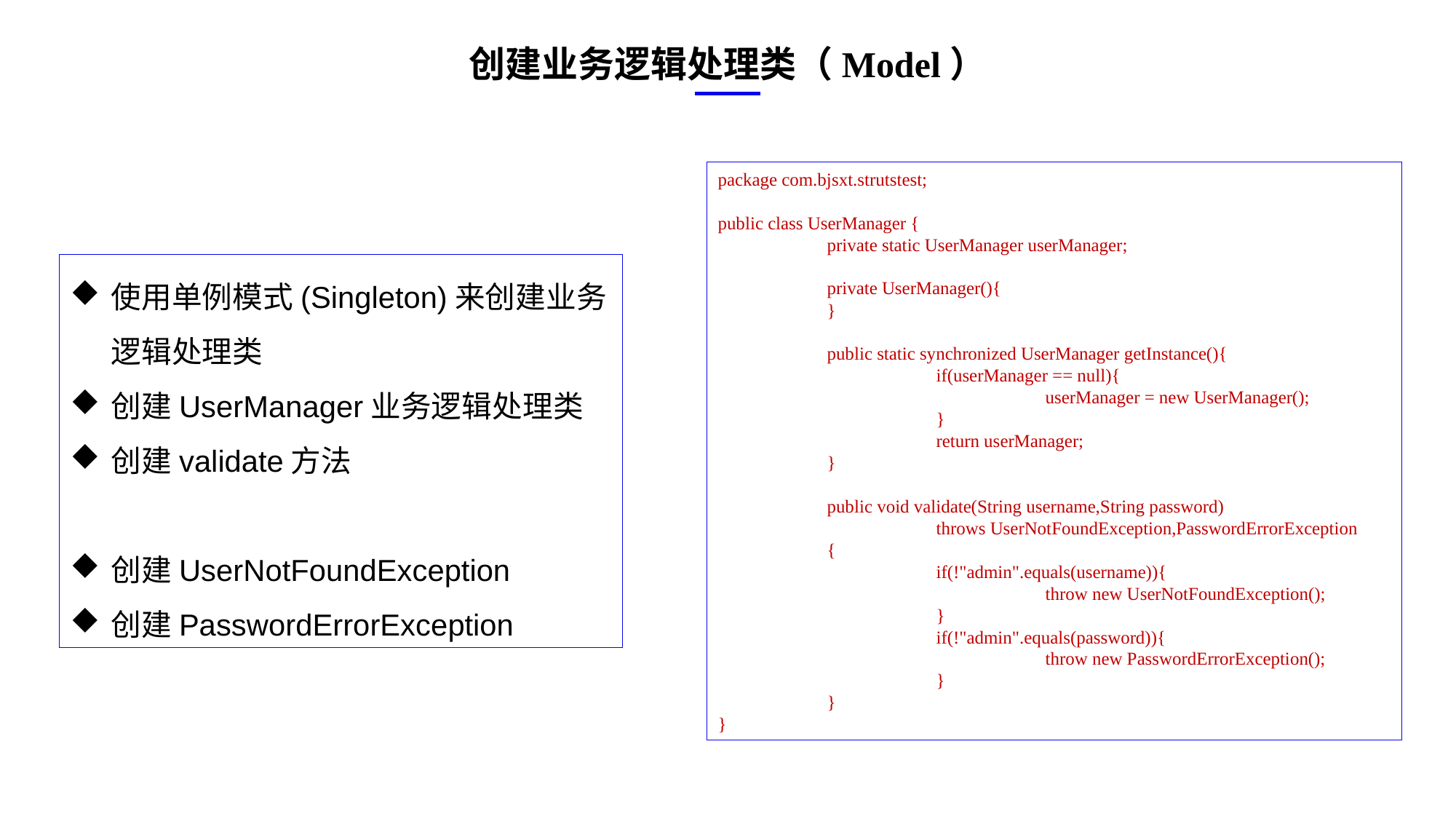

创建业务逻辑处理类（Model）
package com.bjsxt.strutstest;

public class UserManager {
	private static UserManager userManager;

	private UserManager(){
	}

	public static synchronized UserManager getInstance(){
		if(userManager == null){
			userManager = new UserManager();
		}
		return userManager;
	}

	public void validate(String username,String password)
		throws UserNotFoundException,PasswordErrorException
	{
		if(!"admin".equals(username)){
			throw new UserNotFoundException();
		}
		if(!"admin".equals(password)){
			throw new PasswordErrorException();
		}
	}
}
e7d195523061f1c0ae0eb3eed39d2bcef4622b2499a05fe6567B54A876BEB457BD1EB8EBE9915191D1FA2E860D28D251AB291D9CBBDD28D4BD16020FD75D8281481517FC21E86E4C931520AFA1087E92E357E3DB373CA326F6F926B1A67F681E99E875FFD293B2C32B3919AE4D43F9436862A7DD54F9346DF3662D8AB7319030EF75D53FF682DE13
使用单例模式(Singleton)来创建业务逻辑处理类
创建UserManager业务逻辑处理类
创建validate方法

创建UserNotFoundException
创建PasswordErrorException